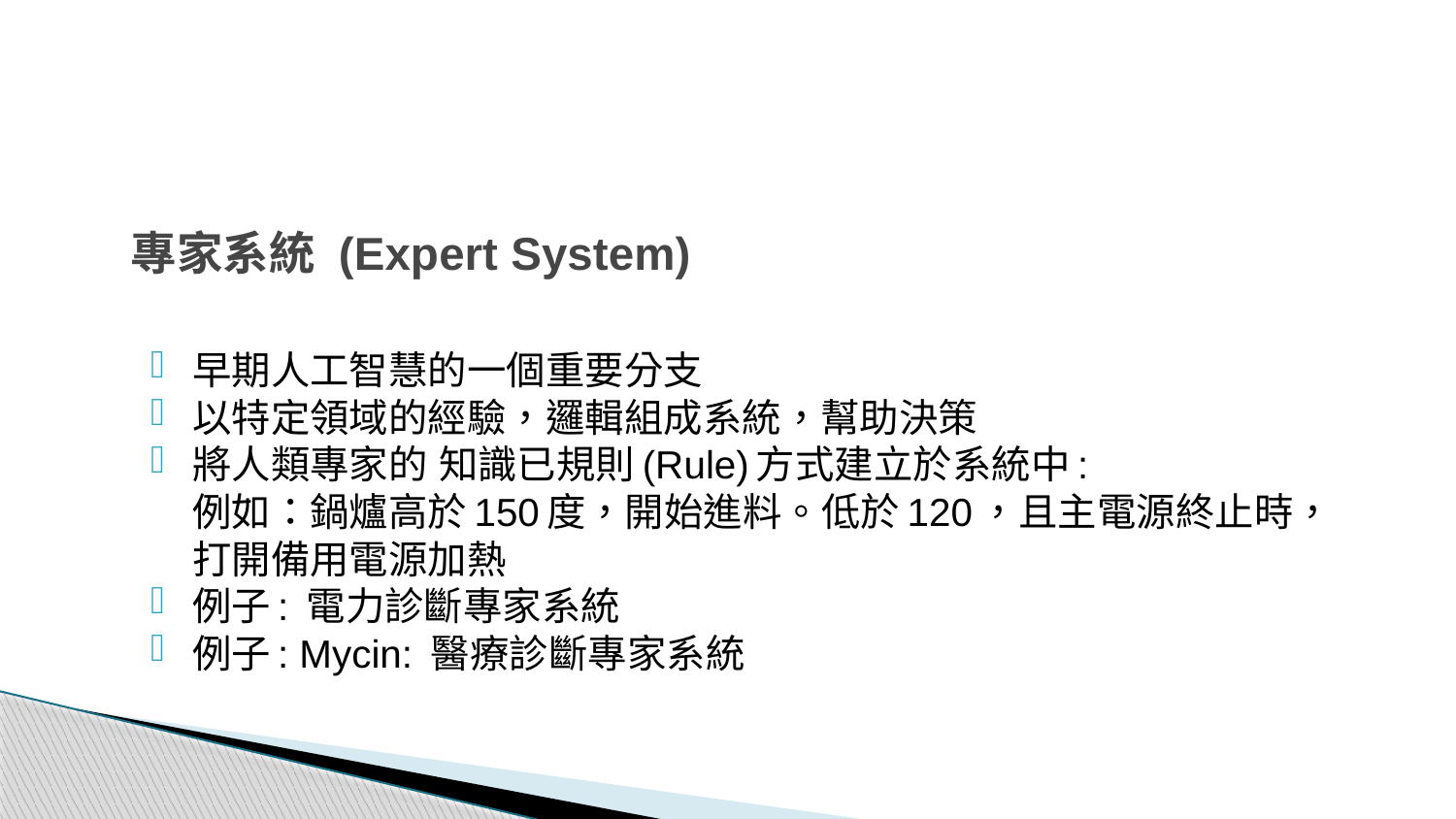

# 專家系統 (Expert System)
早期人工智慧的一個重要分支
以特定領域的經驗，邏輯組成系統，幫助決策
將人類專家的 知識已規則(Rule)方式建立於系統中:
例如：鍋爐高於150度，開始進料。低於120，且主電源終止時，打開備用電源加熱
例子: 電力診斷專家系統
例子: Mycin: 醫療診斷專家系統